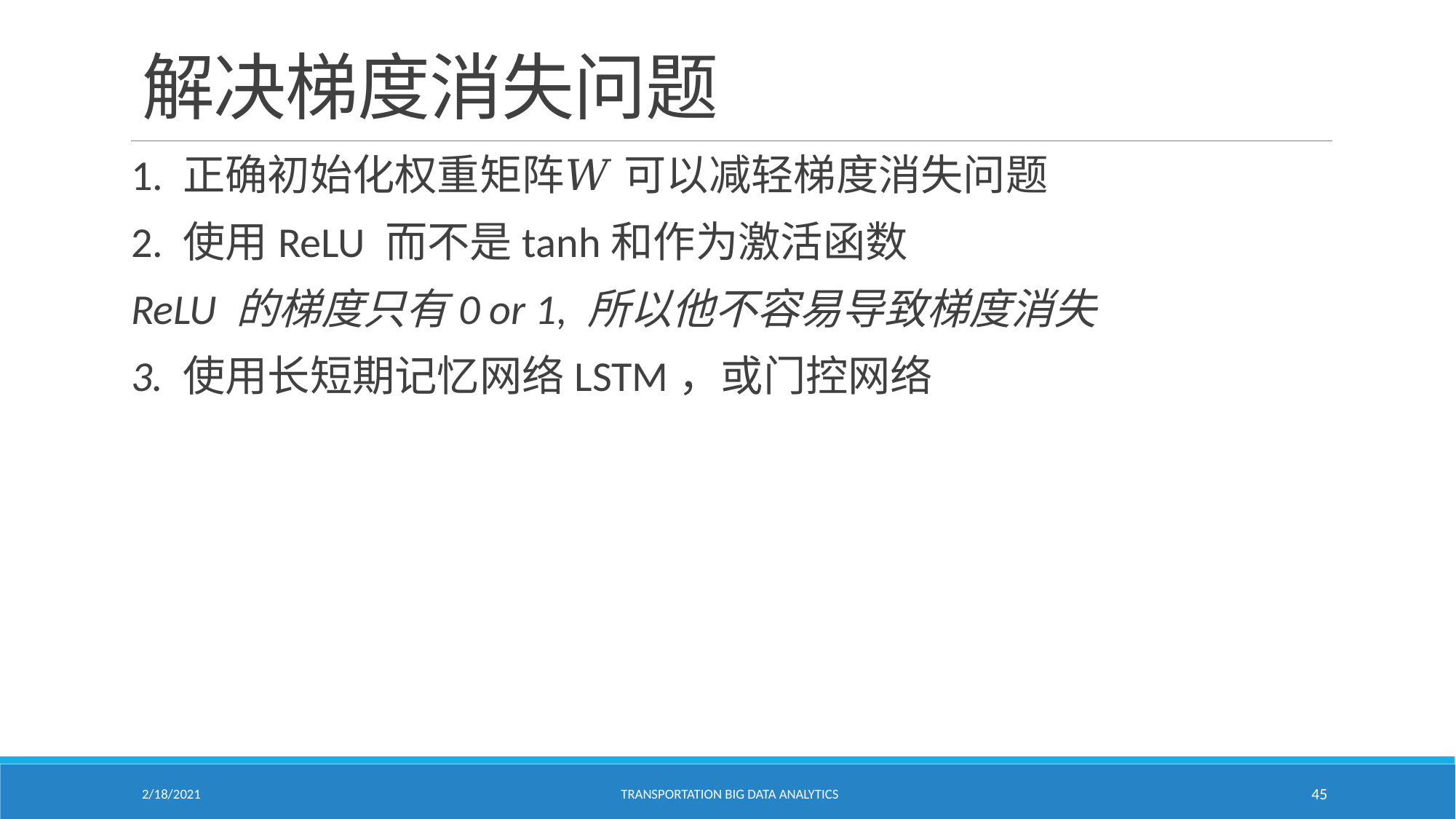

# 解决梯度消失问题
1. 正确初始化权重矩阵𝑊 可以减轻梯度消失问题
2. 使用ReLU 而不是tanh和作为激活函数
ReLU 的梯度只有0 or 1, 所以他不容易导致梯度消失
3. 使用长短期记忆网络LSTM，或门控网络

2/18/2021
Transportation Big Data Analytics
45